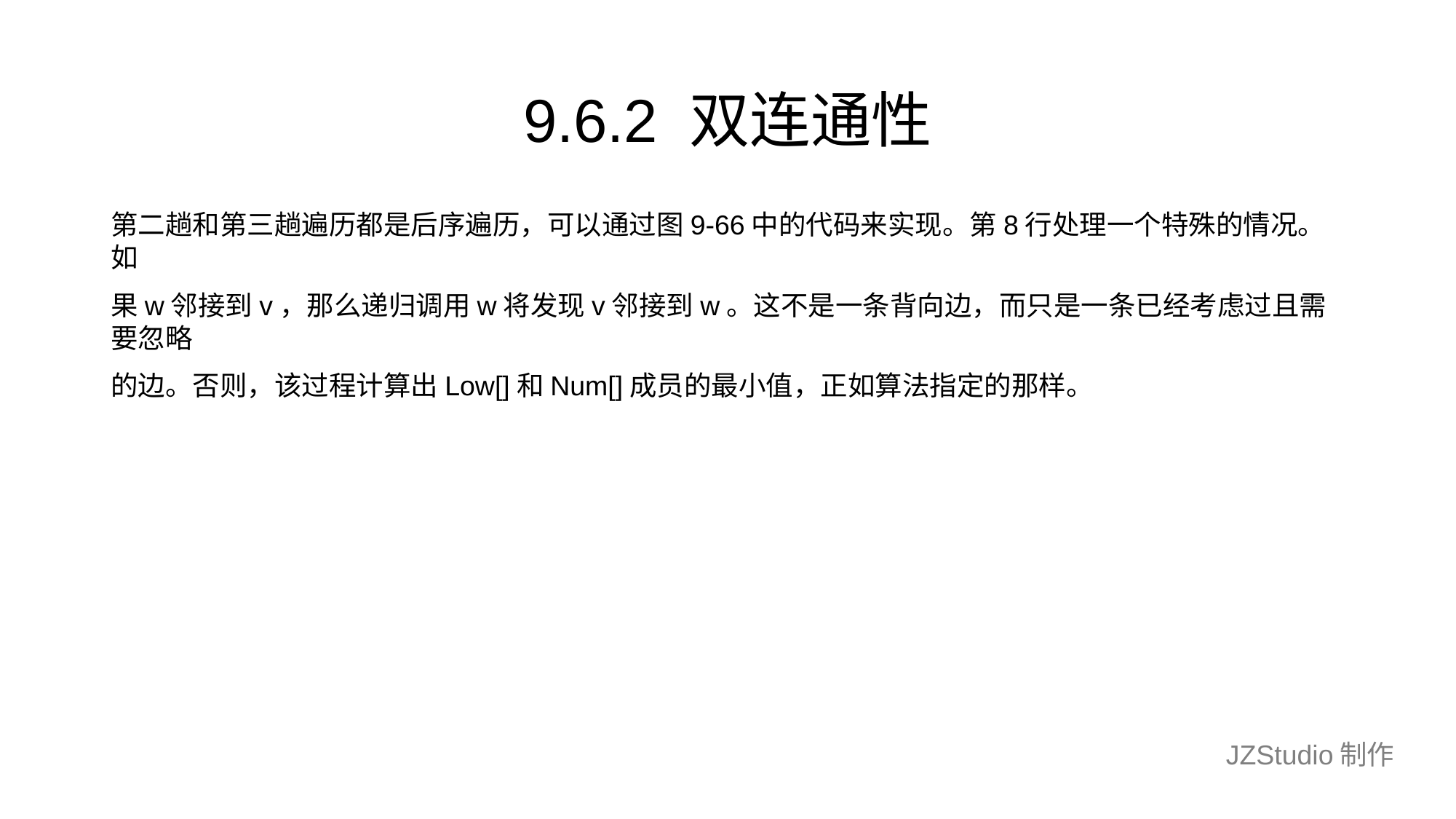

# 9.6.2 双连通性
第二趟和第三趟遍历都是后序遍历，可以通过图9-66中的代码来实现。第8行处理一个特殊的情况。如
果w邻接到v，那么递归调用w将发现v邻接到w。这不是一条背向边，而只是一条已经考虑过且需要忽略
的边。否则，该过程计算出Low[]和Num[]成员的最小值，正如算法指定的那样。